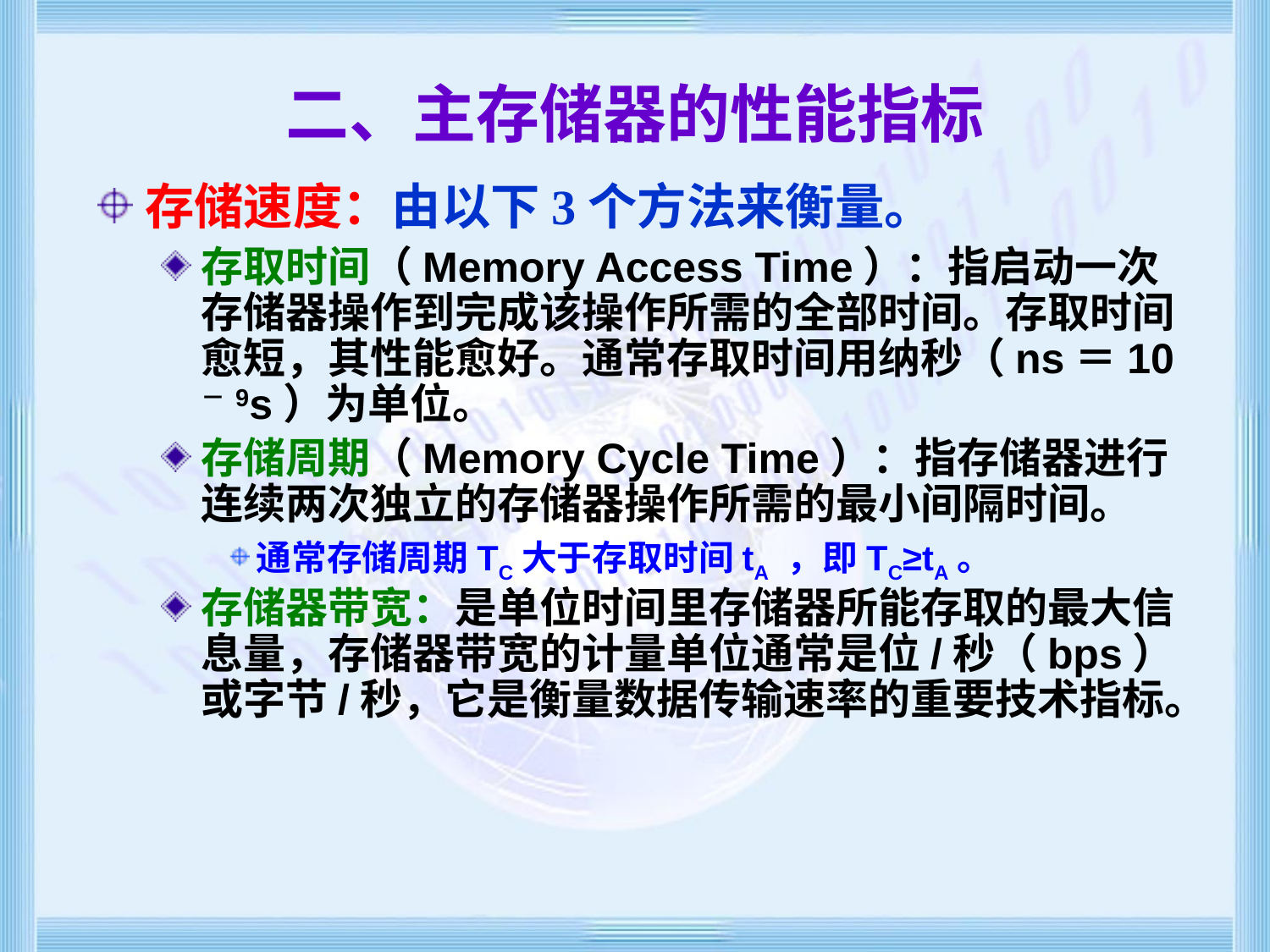

# 二、主存储器的性能指标
存储速度：由以下3个方法来衡量。
存取时间（Memory Access Time）：指启动一次存储器操作到完成该操作所需的全部时间。存取时间愈短，其性能愈好。通常存取时间用纳秒（ns＝10－9s）为单位。
存储周期（Memory Cycle Time）：指存储器进行连续两次独立的存储器操作所需的最小间隔时间。
通常存储周期TC大于存取时间tA ，即TC≥tA。
存储器带宽：是单位时间里存储器所能存取的最大信息量，存储器带宽的计量单位通常是位/秒（bps）或字节/秒，它是衡量数据传输速率的重要技术指标。

14